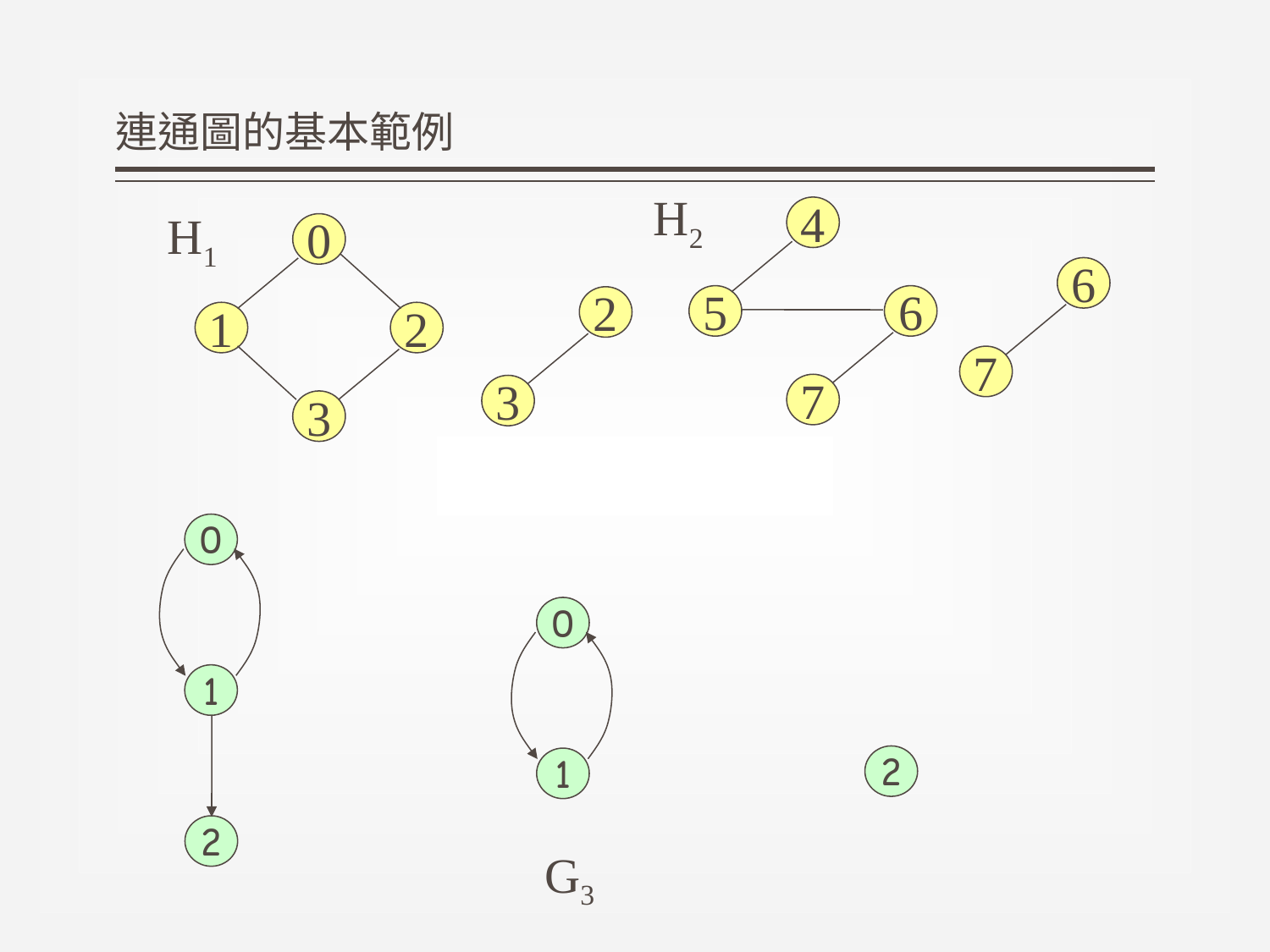

# 連通圖的基本範例
H2
4
H1
0

6

5
6
2
1
2

7

7
3
3
0

0

1

2
1
2
G3